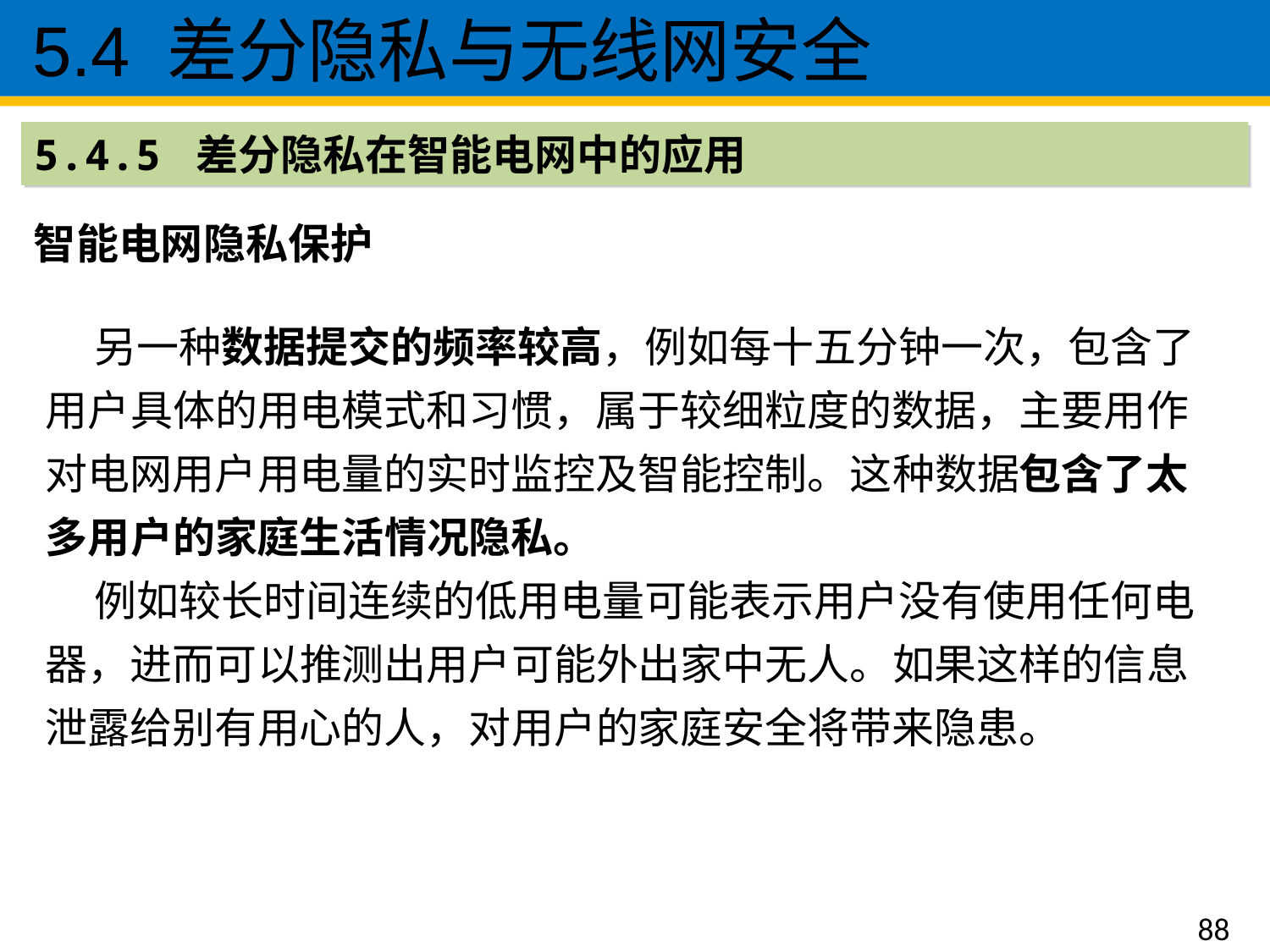

5.4 差分隐私与无线网安全
5.4.5 差分隐私在智能电网中的应用
智能电网隐私保护
    另一种数据提交的频率较高，例如每十五分钟一次，包含了用户具体的用电模式和习惯，属于较细粒度的数据，主要用作对电网用户用电量的实时监控及智能控制。这种数据包含了太多用户的家庭生活情况隐私。
    例如较长时间连续的低用电量可能表示用户没有使用任何电器，进而可以推测出用户可能外出家中无人。如果这样的信息泄露给别有用心的人，对用户的家庭安全将带来隐患。

88